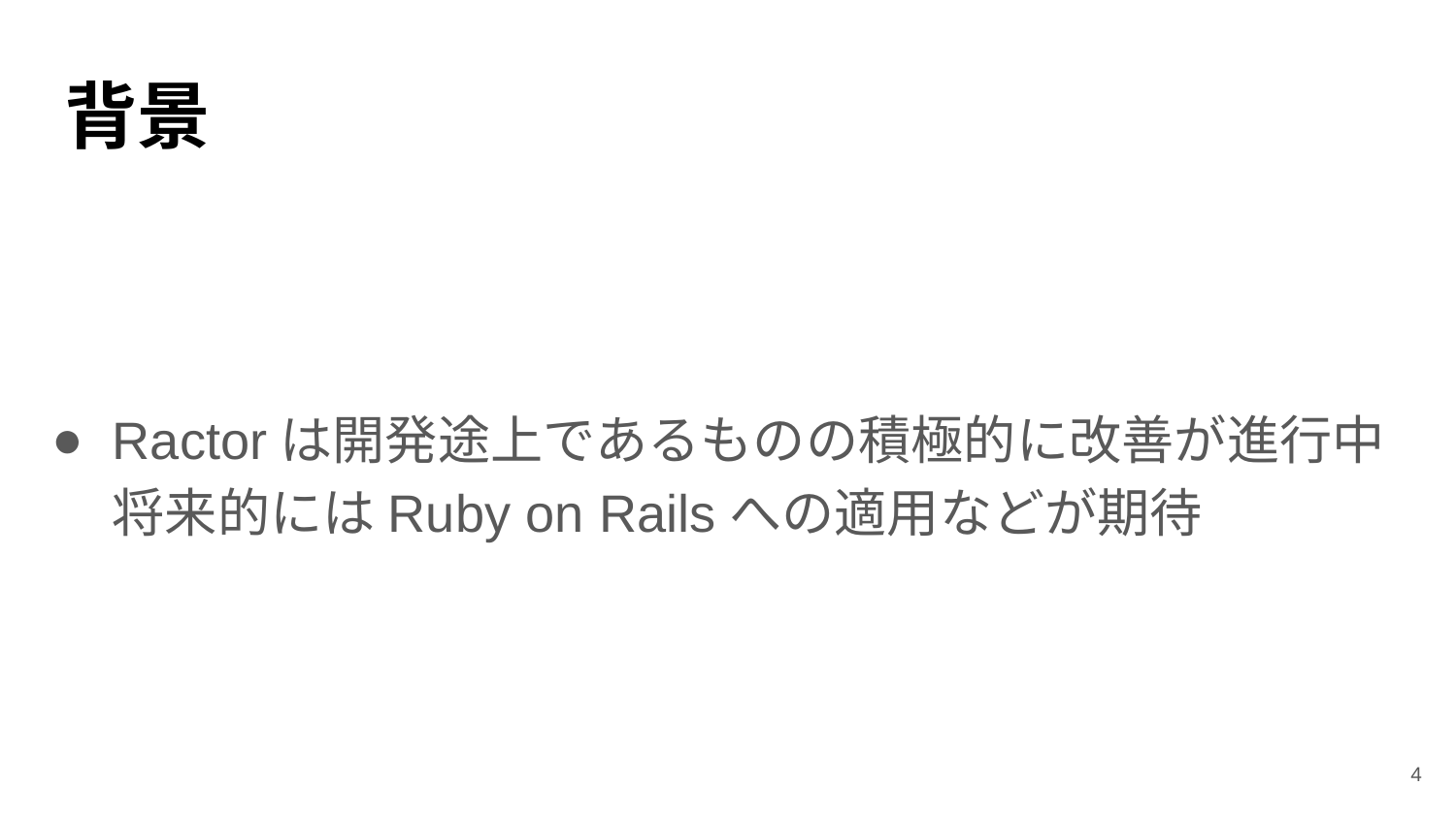

# 背景
Ractorは開発途上であるものの積極的に改善が進行中
将来的にはRuby on Railsへの適用などが期待
4